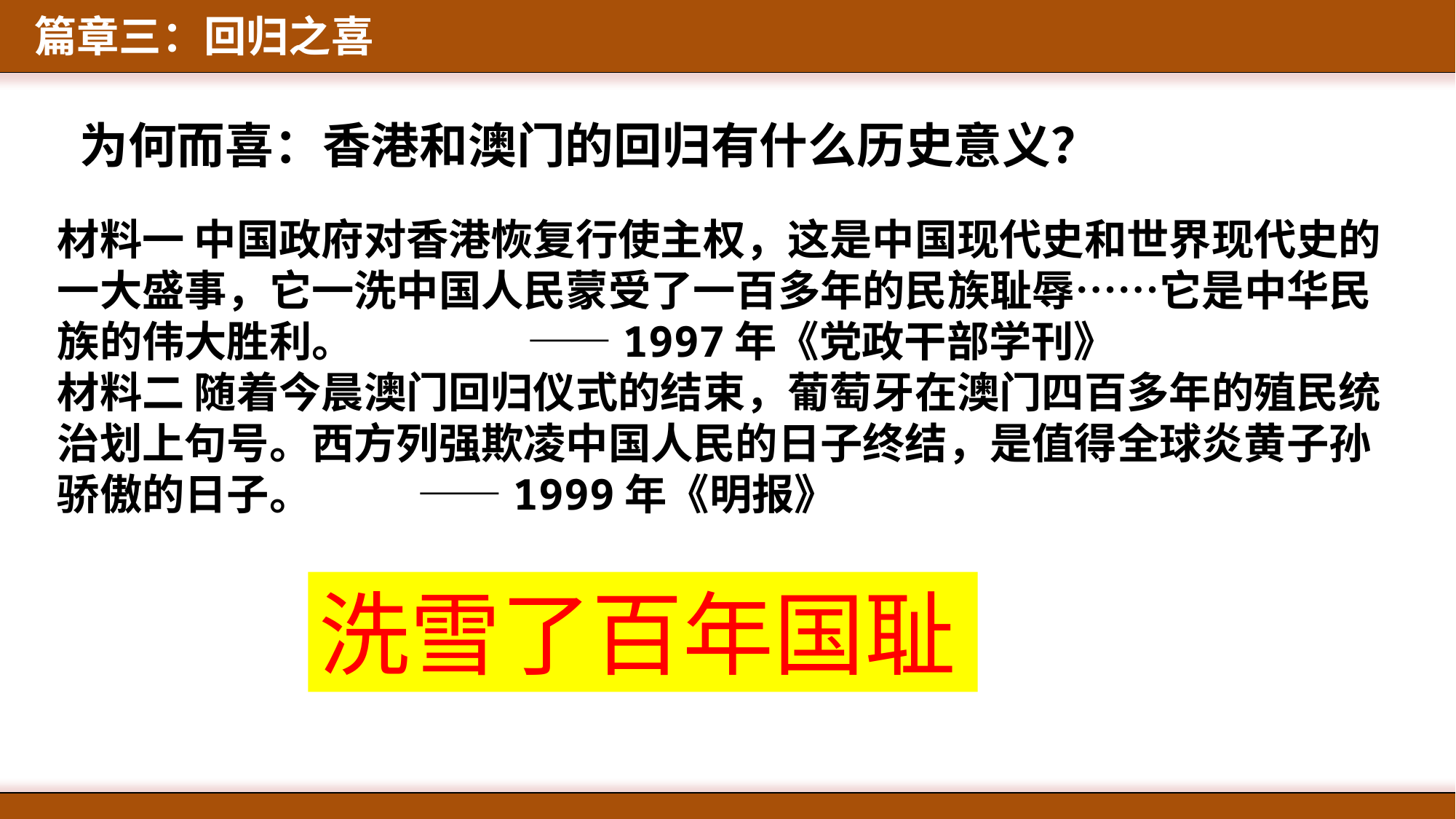

篇章三：回归之喜
为何而喜：香港和澳门的回归有什么历史意义？
材料一 中国政府对香港恢复行使主权，这是中国现代史和世界现代史的一大盛事，它一洗中国人民蒙受了一百多年的民族耻辱……它是中华民族的伟大胜利。                  ——1997年《党政干部学刊》
材料二 随着今晨澳门回归仪式的结束，葡萄牙在澳门四百多年的殖民统治划上句号。西方列强欺凌中国人民的日子终结，是值得全球炎黄子孙骄傲的日子。           ——1999年《明报》
洗雪了百年国耻